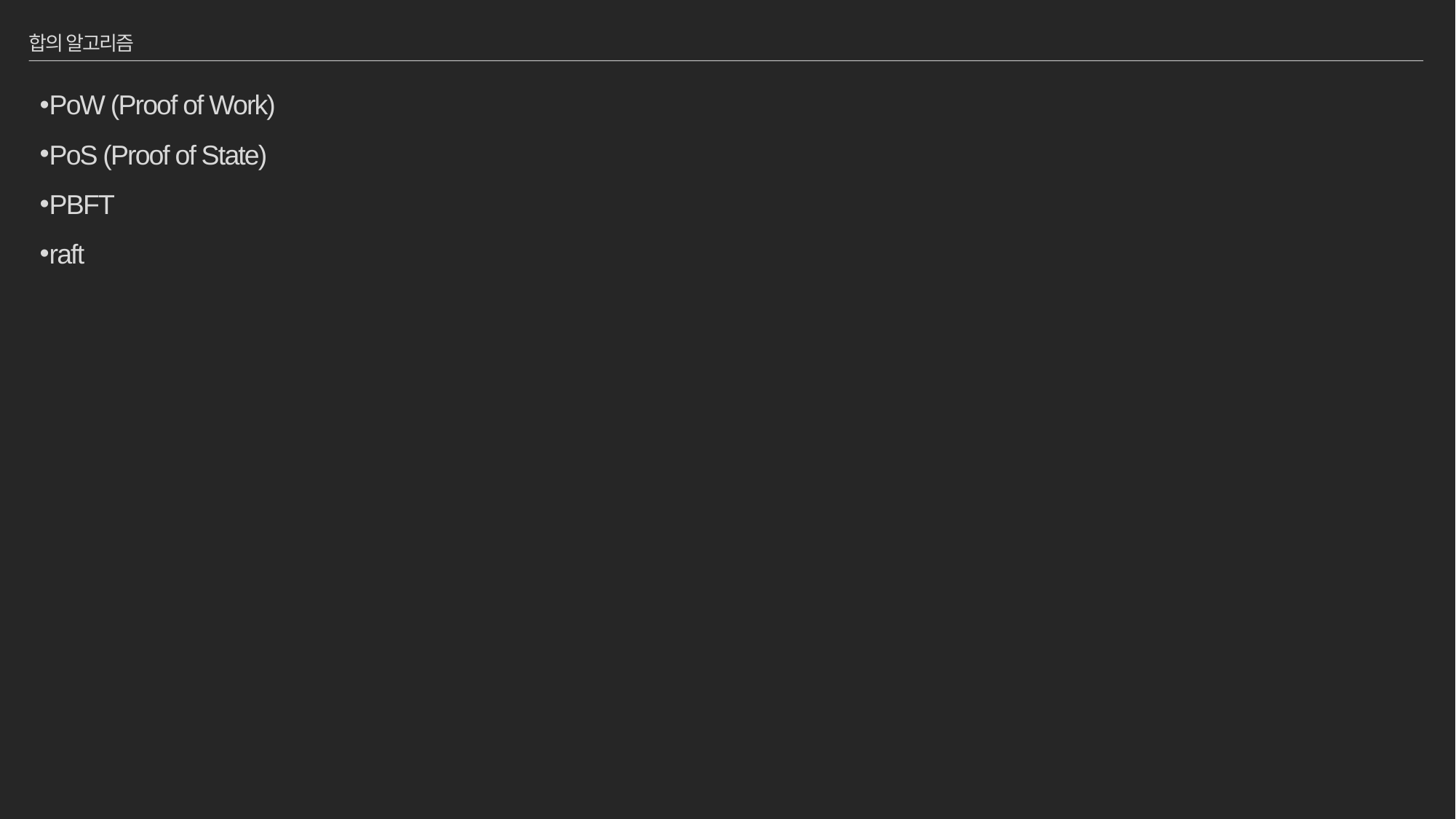

# 합의 알고리즘
PoW (Proof of Work)
PoS (Proof of State)
PBFT
raft